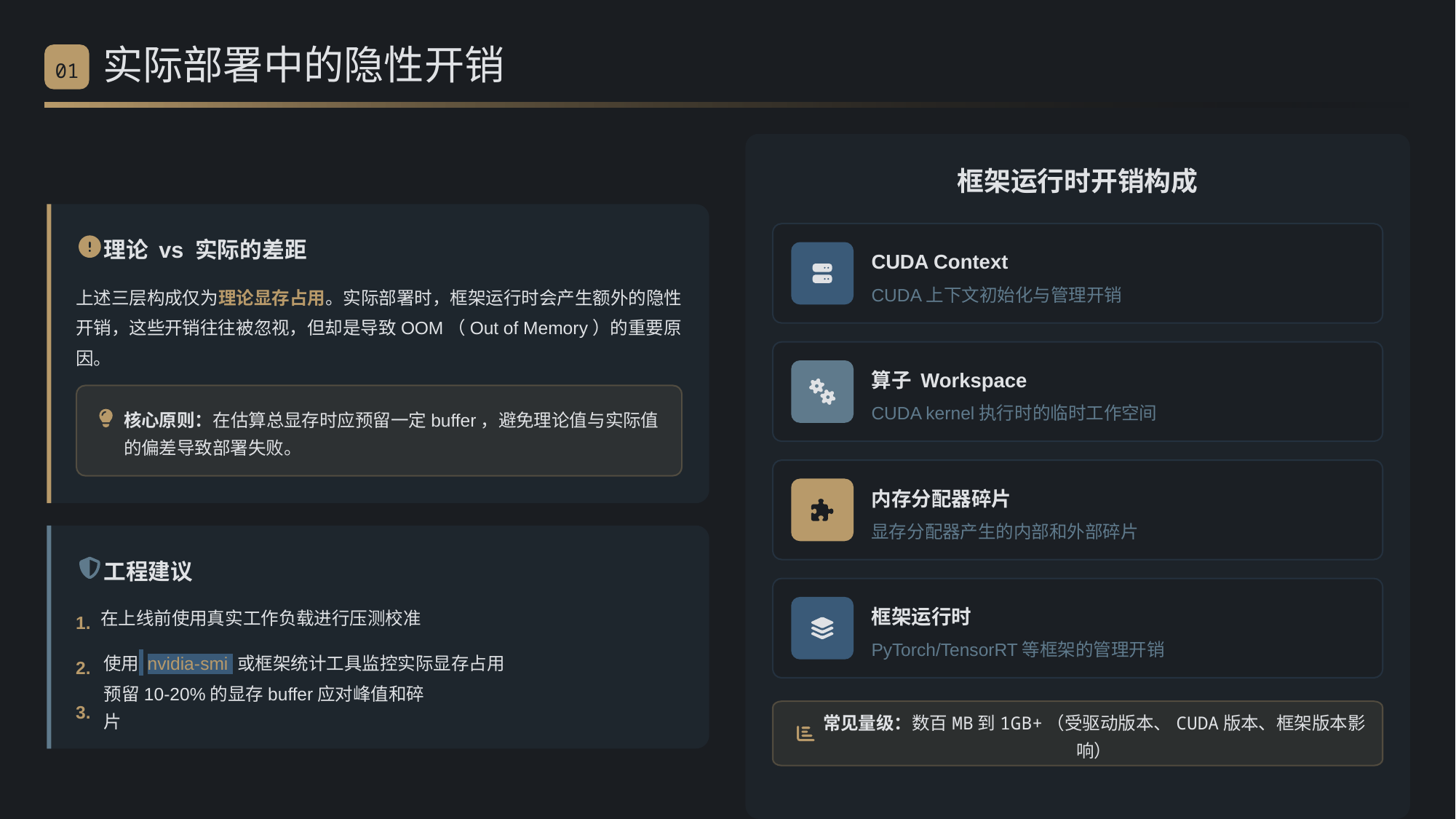

实际部署中的隐性开销
01

框架运行时开销构成

理论 vs 实际的差距

CUDA Context

CUDA上下文初始化与管理开销
上述三层构成仅为理论显存占用。实际部署时，框架运行时会产生额外的隐性开销，这些开销往往被忽视，但却是导致OOM（Out of Memory）的重要原因。

算子 Workspace

CUDA kernel执行时的临时工作空间
核心原则：在估算总显存时应预留一定buffer，避免理论值与实际值的偏差导致部署失败。

内存分配器碎片

显存分配器产生的内部和外部碎片

工程建议

框架运行时
在上线前使用真实工作负载进行压测校准
1.

PyTorch/TensorRT等框架的管理开销
使用 nvidia-smi 或框架统计工具监控实际显存占用
2.
预留10-20%的显存buffer应对峰值和碎片
3.

常见量级：数百MB到1GB+（受驱动版本、CUDA版本、框架版本影响）